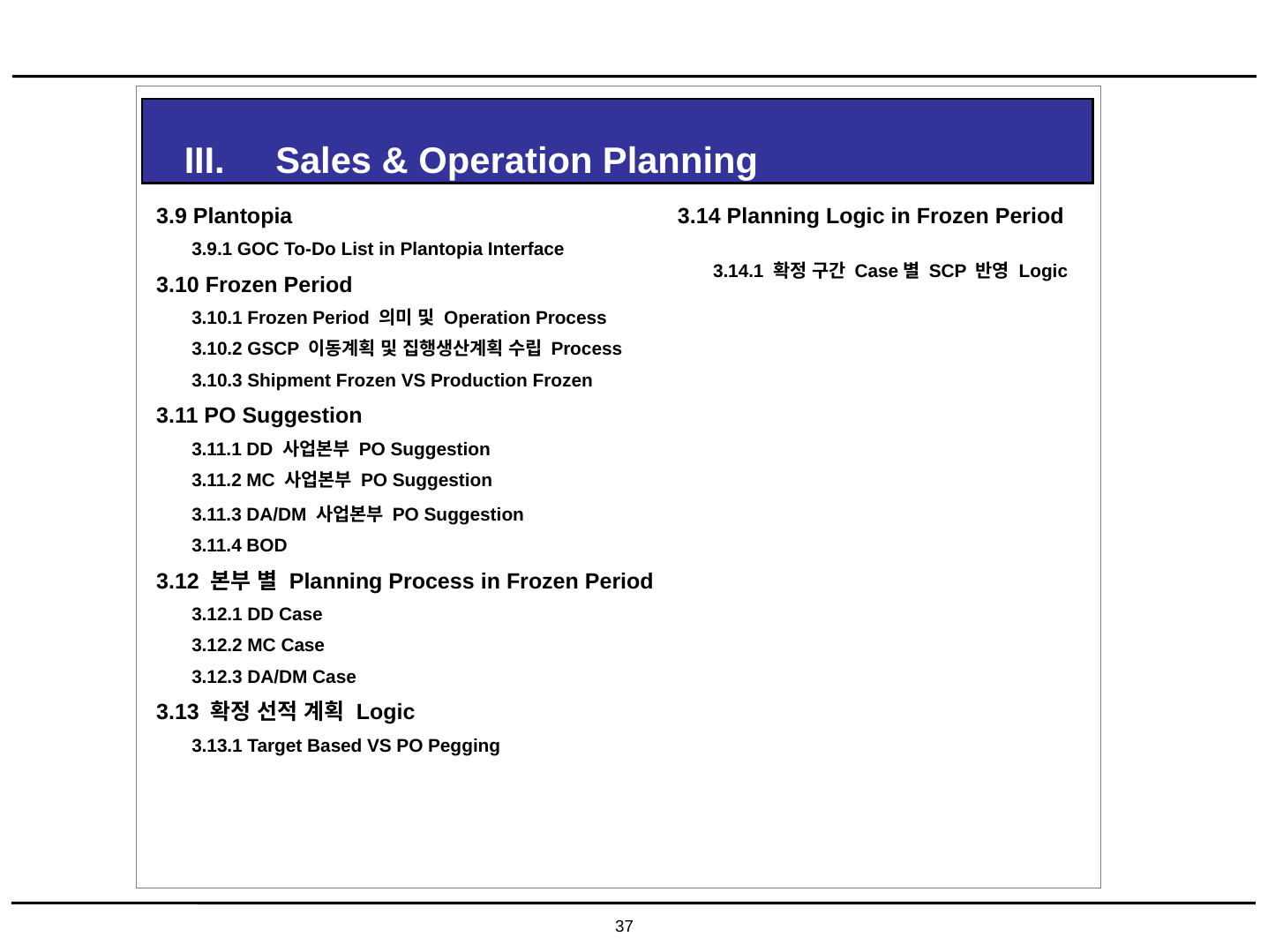

III.     Sales & Operation Planning

3.9 Plantopia
       3.9.1 GOC To-Do List in Plantopia Interface
3.10 Frozen Period
       3.10.1 Frozen Period 의미 및 Operation Process
       3.10.2 GSCP 이동계획 및 집행생산계획 수립 Process
       3.10.3 Shipment Frozen VS Production Frozen
3.11 PO Suggestion
       3.11.1 DD 사업본부 PO Suggestion
       3.11.2 MC 사업본부 PO Suggestion
       3.11.3 DA/DM 사업본부 PO Suggestion
       3.11.4 BOD
3.12 본부 별 Planning Process in Frozen Period
       3.12.1 DD Case
       3.12.2 MC Case
       3.12.3 DA/DM Case
3.13 확정 선적 계획 Logic
       3.13.1 Target Based VS PO Pegging

3.14 Planning Logic in Frozen Period
       3.14.1 확정 구간 Case별 SCP 반영 Logic
37